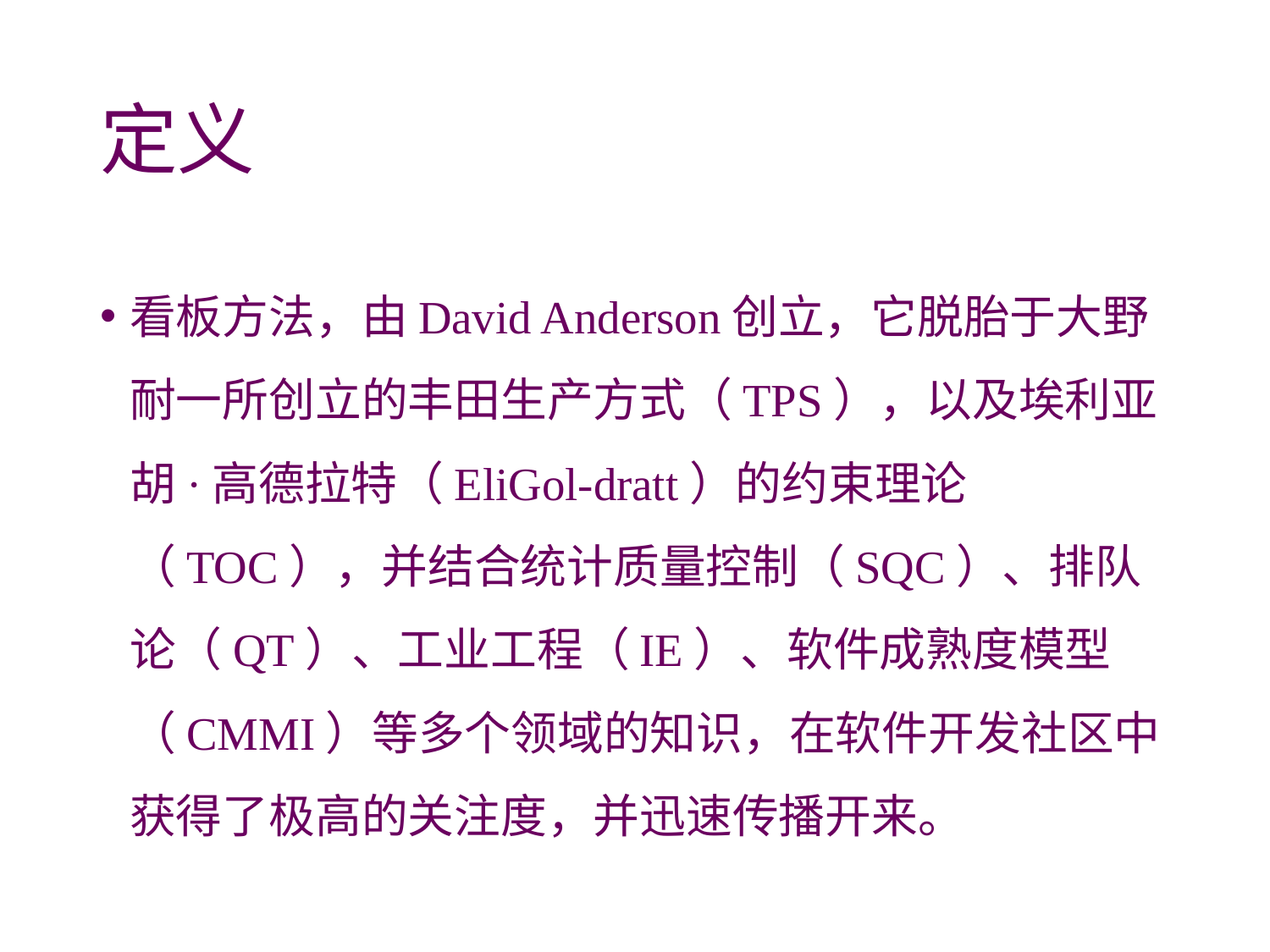

# 定义
看板方法，由David Anderson创立，它脱胎于大野耐一所创立的丰田生产方式（TPS），以及埃利亚胡·高德拉特（EliGol-dratt）的约束理论（TOC），并结合统计质量控制（SQC）、排队论（QT）、工业工程（IE）、软件成熟度模型（CMMI）等多个领域的知识，在软件开发社区中获得了极高的关注度，并迅速传播开来。